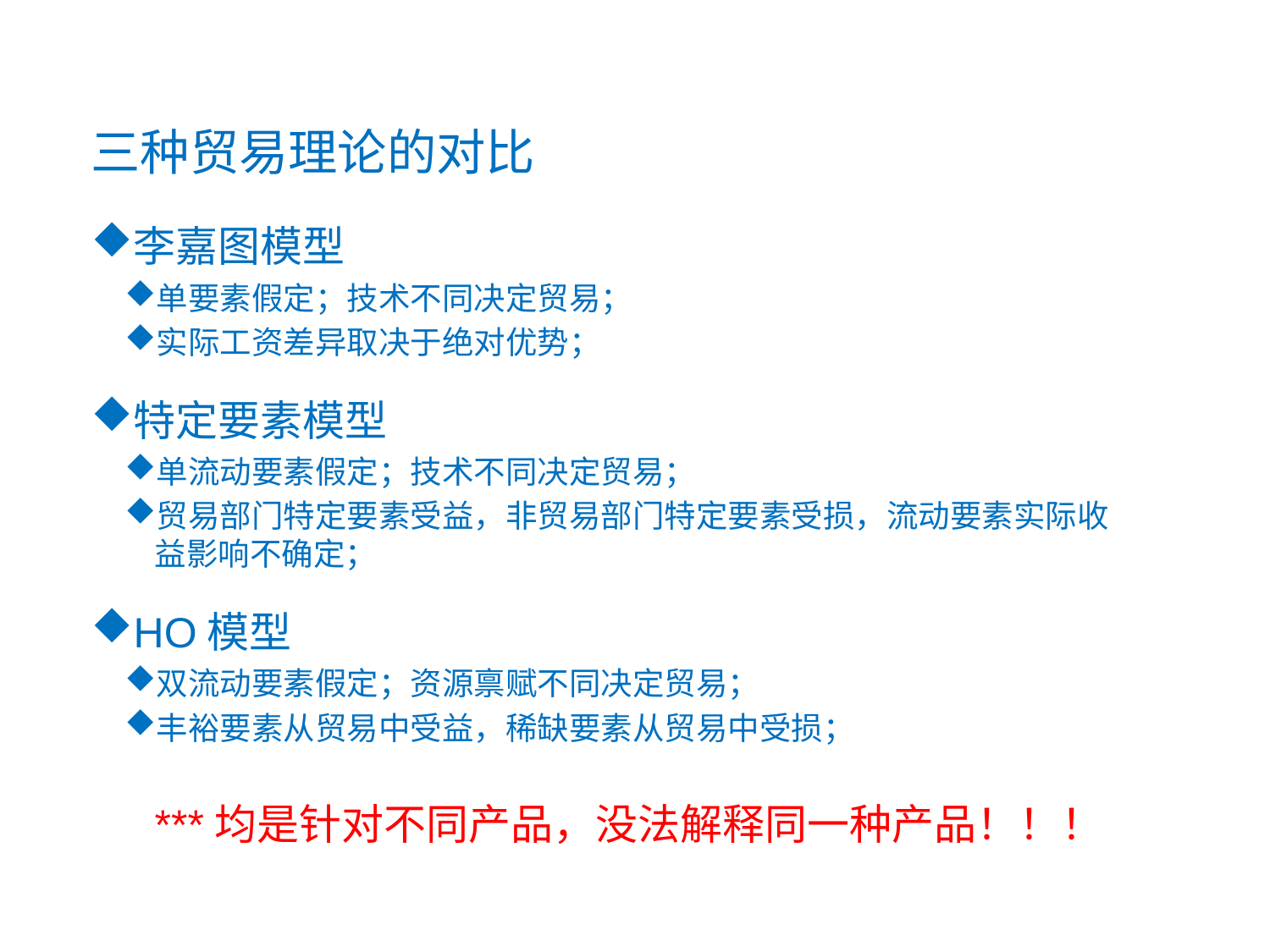

三种贸易理论的对比
李嘉图模型
单要素假定；技术不同决定贸易；
实际工资差异取决于绝对优势；
特定要素模型
单流动要素假定；技术不同决定贸易；
贸易部门特定要素受益，非贸易部门特定要素受损，流动要素实际收益影响不确定；
HO模型
双流动要素假定；资源禀赋不同决定贸易；
丰裕要素从贸易中受益，稀缺要素从贸易中受损；

***均是针对不同产品，没法解释同一种产品！！！